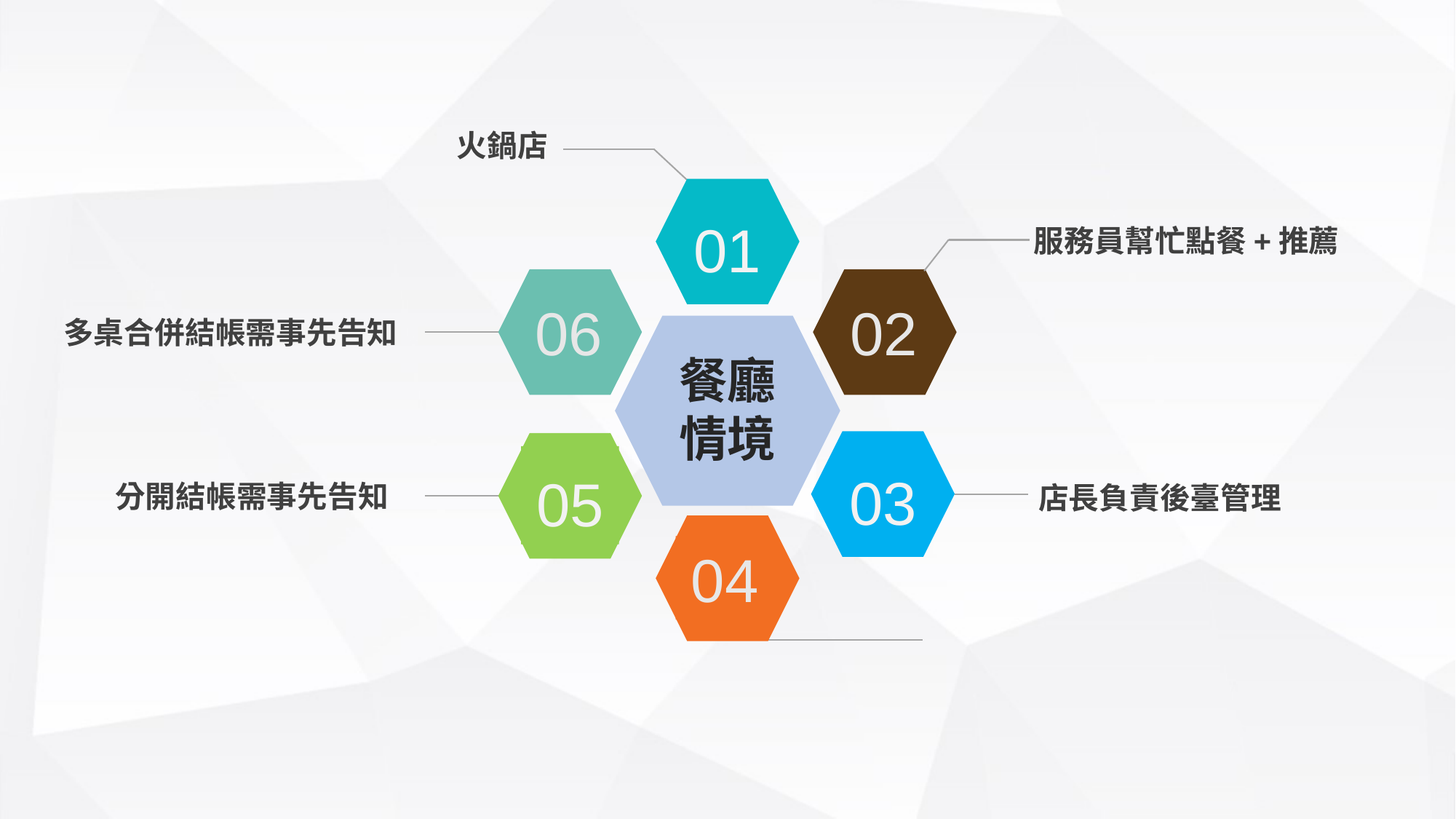

火鍋店

01
服務員幫忙點餐+推薦

06

02
多桌合併結帳需事先告知

餐廳情境

03

05
分開結帳需事先告知
店長負責後臺管理

04
6